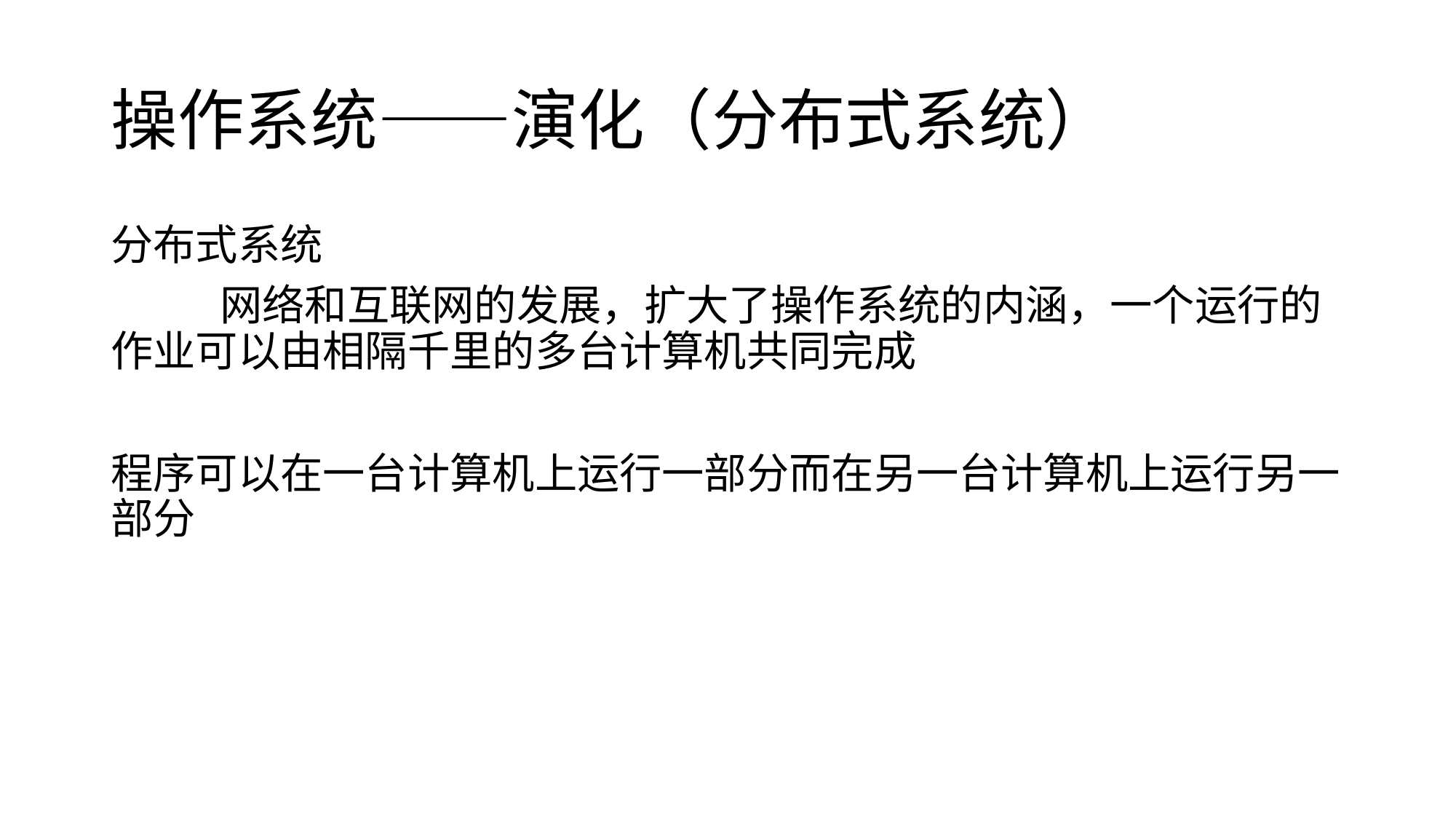

# 操作系统——演化（分布式系统）
分布式系统
	网络和互联网的发展，扩大了操作系统的内涵，一个运行的作业可以由相隔千里的多台计算机共同完成

程序可以在一台计算机上运行一部分而在另一台计算机上运行另一部分